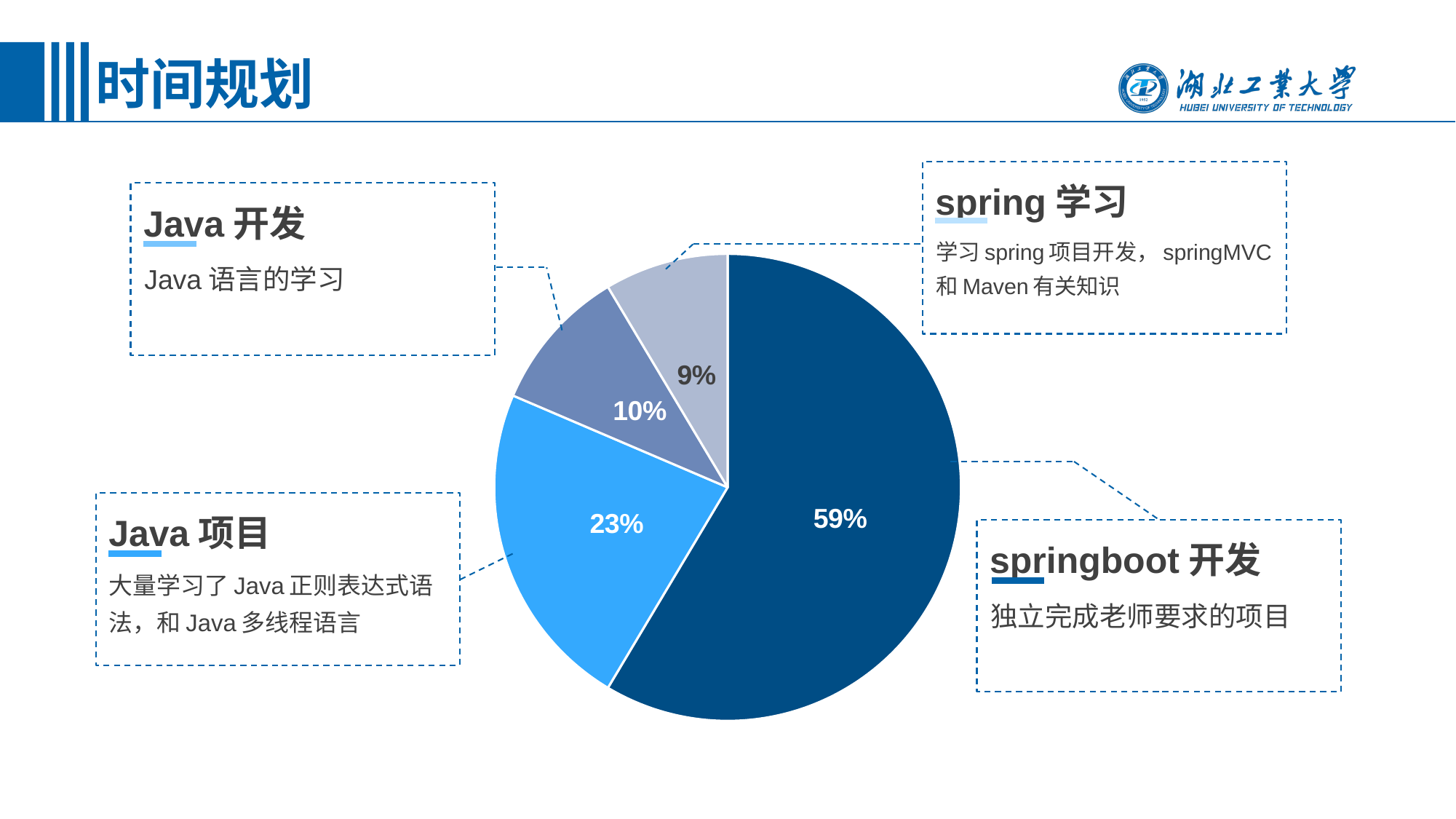

# 时间规划
spring学习
Java开发
学习spring项目开发，springMVC和Maven有关知识

### Chart

| Category | 列2 |
|---|---|
| 第一季度 | 8.2 |
| 第二季度 | 3.2 |
| 第三季度 | 1.4 |
| 第四季度 | 1.2 |
Java语言的学习
Java项目
springboot开发
大量学习了Java正则表达式语法，和Java多线程语言
独立完成老师要求的项目